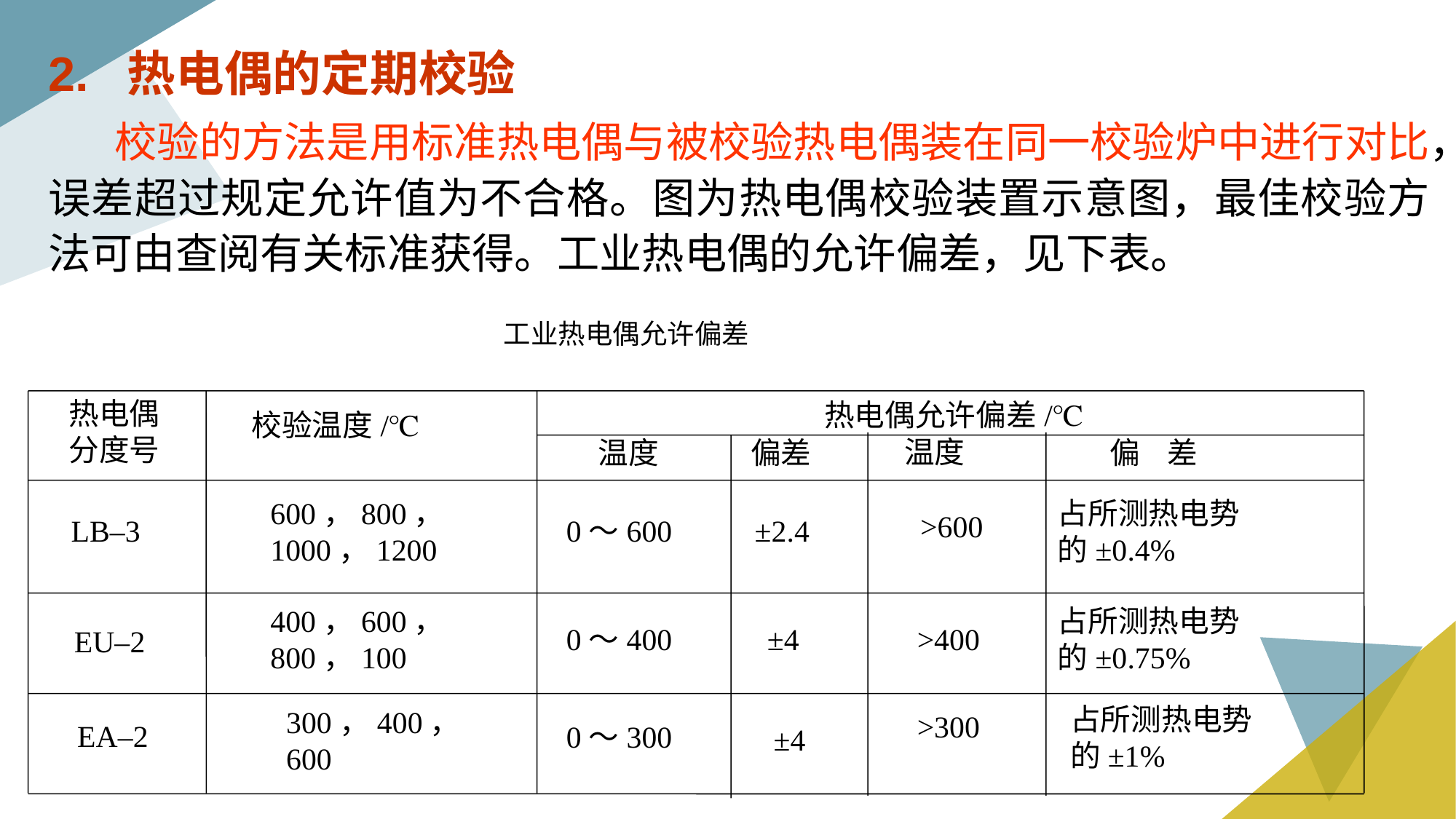

2.  热电偶的定期校验
       校验的方法是用标准热电偶与被校验热电偶装在同一校验炉中进行对比，误差超过规定允许值为不合格。图为热电偶校验装置示意图，最佳校验方法可由查阅有关标准获得。工业热电偶的允许偏差，见下表。
工业热电偶允许偏差
热电偶
分度号
热电偶允许偏差/℃

校验温度/℃
温度
温度
偏差
偏    差

600，800，
1000，1200
占所测热电势
的±0.4%
>600
LB–3
0～600
±2.4

400，600，
800，100
占所测热电势
的±0.75%
0～400
±4
>400
EU–2

占所测热电势
的±1%
300，400，
600
>300
EA–2
0～300
±4